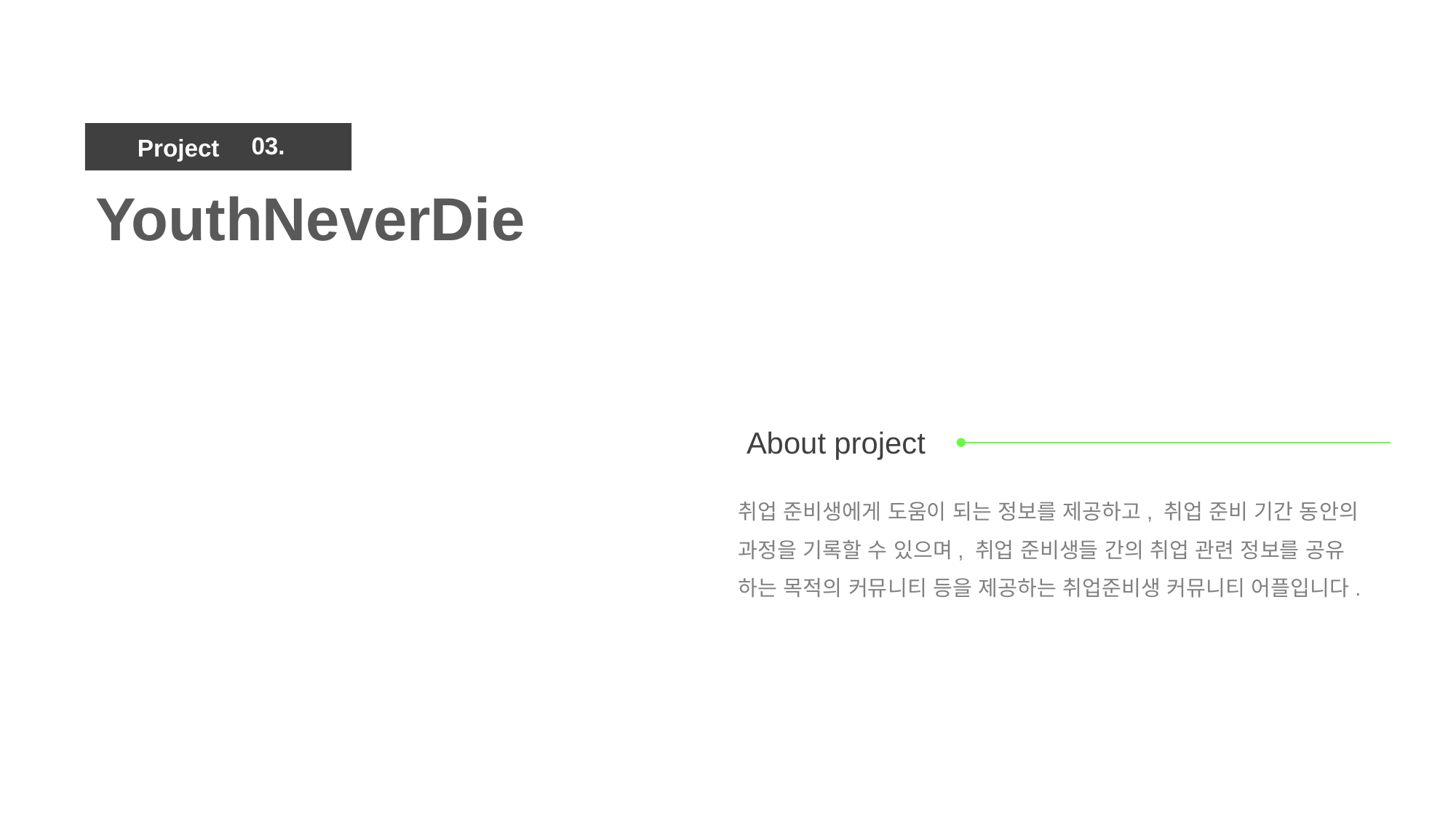

03.
YouthNeverDie
취업 준비생에게 도움이 되는 정보를 제공하고, 취업 준비 기간 동안의
과정을 기록할 수 있으며, 취업 준비생들 간의 취업 관련 정보를 공유
하는 목적의 커뮤니티 등을 제공하는 취업준비생 커뮤니티 어플입니다.